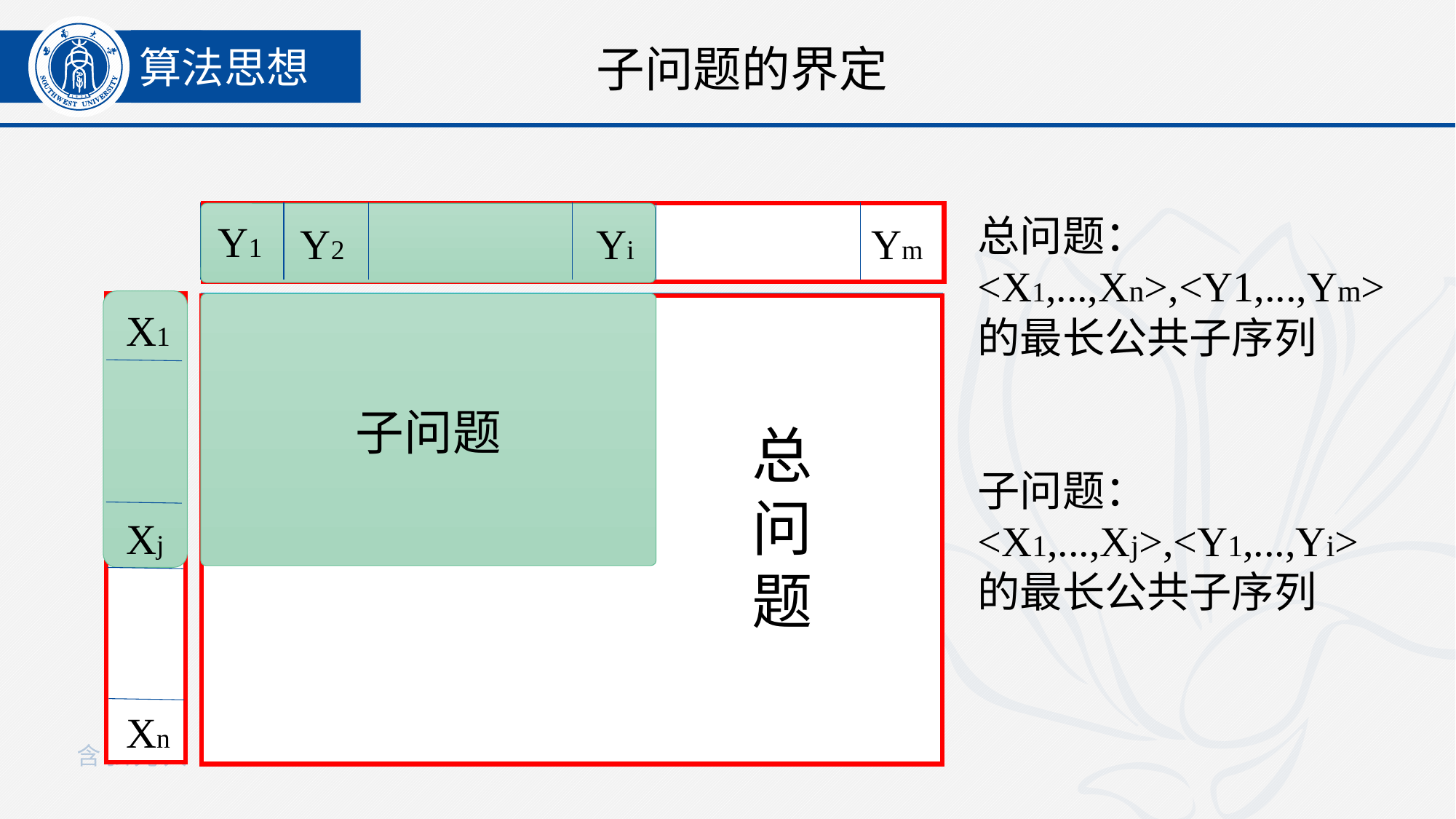

算法思想
子问题的界定

总问题：<X1,...,Xn>,<Y1,...,Ym>
的最长公共子序列

子问题：
<X1,...,Xj>,<Y1,...,Yi>
的最长公共子序列

Y1
Y2
Yi
Ym

X1
子问题
总问题
Xj
Xn